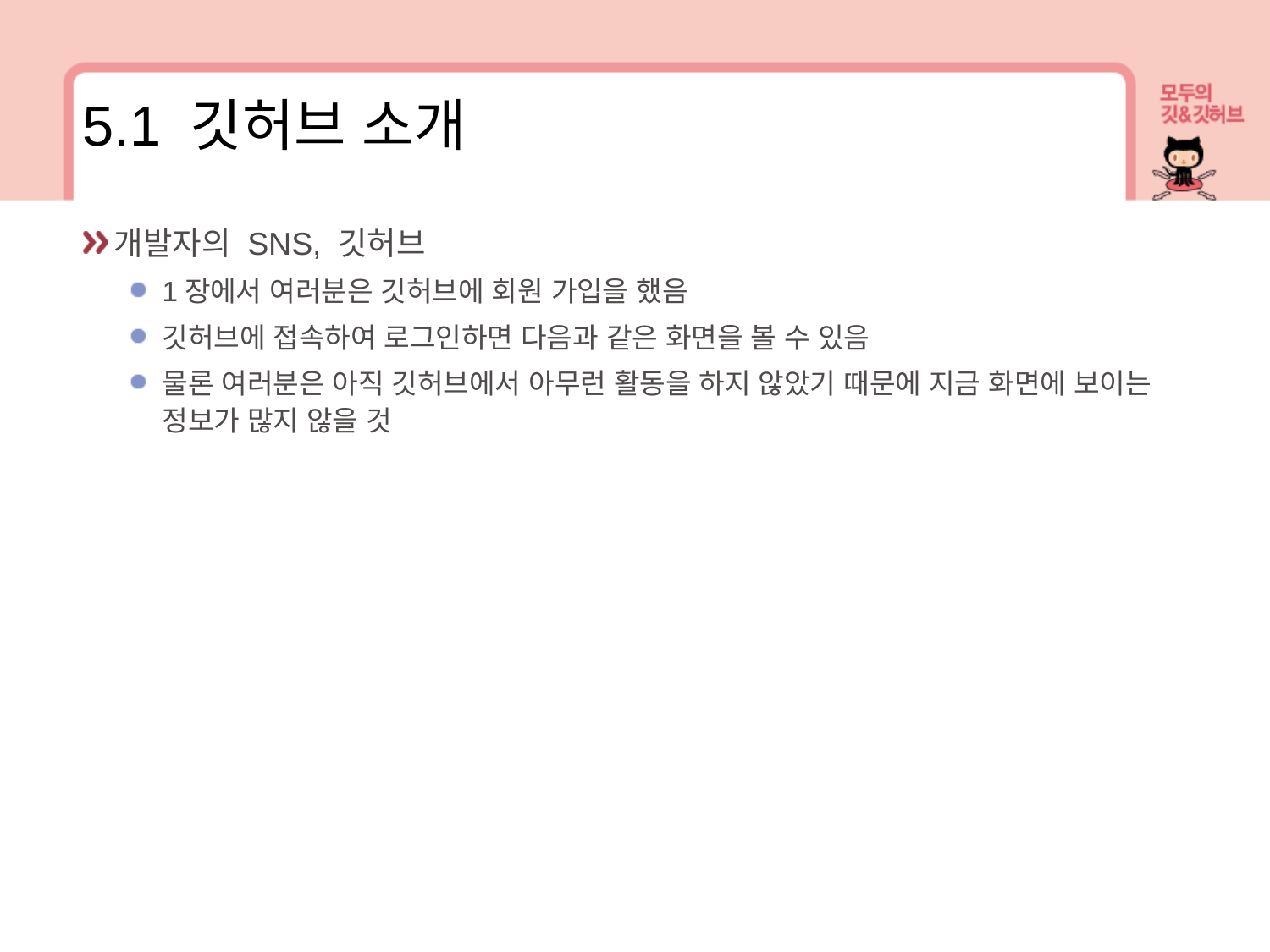

5.1 깃허브 소개
개발자의 SNS, 깃허브
1장에서 여러분은 깃허브에 회원 가입을 했음
깃허브에 접속하여 로그인하면 다음과 같은 화면을 볼 수 있음
물론 여러분은 아직 깃허브에서 아무런 활동을 하지 않았기 때문에 지금 화면에 보이는 정보가 많지 않을 것